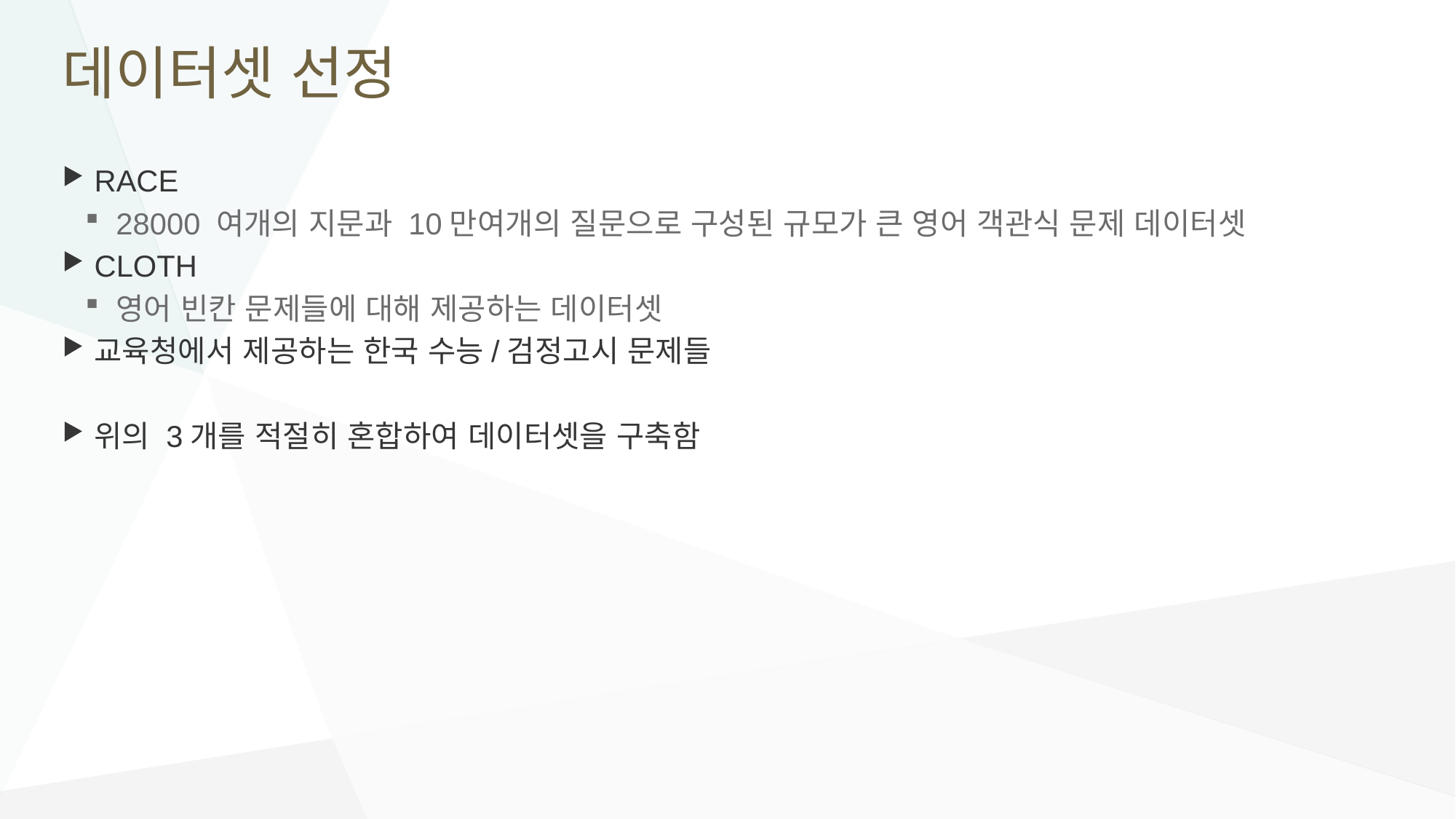

# 데이터셋 선정
RACE
28000 여개의 지문과 10만여개의 질문으로 구성된 규모가 큰 영어 객관식 문제 데이터셋
CLOTH
영어 빈칸 문제들에 대해 제공하는 데이터셋
교육청에서 제공하는 한국 수능/검정고시 문제들

위의 3개를 적절히 혼합하여 데이터셋을 구축함